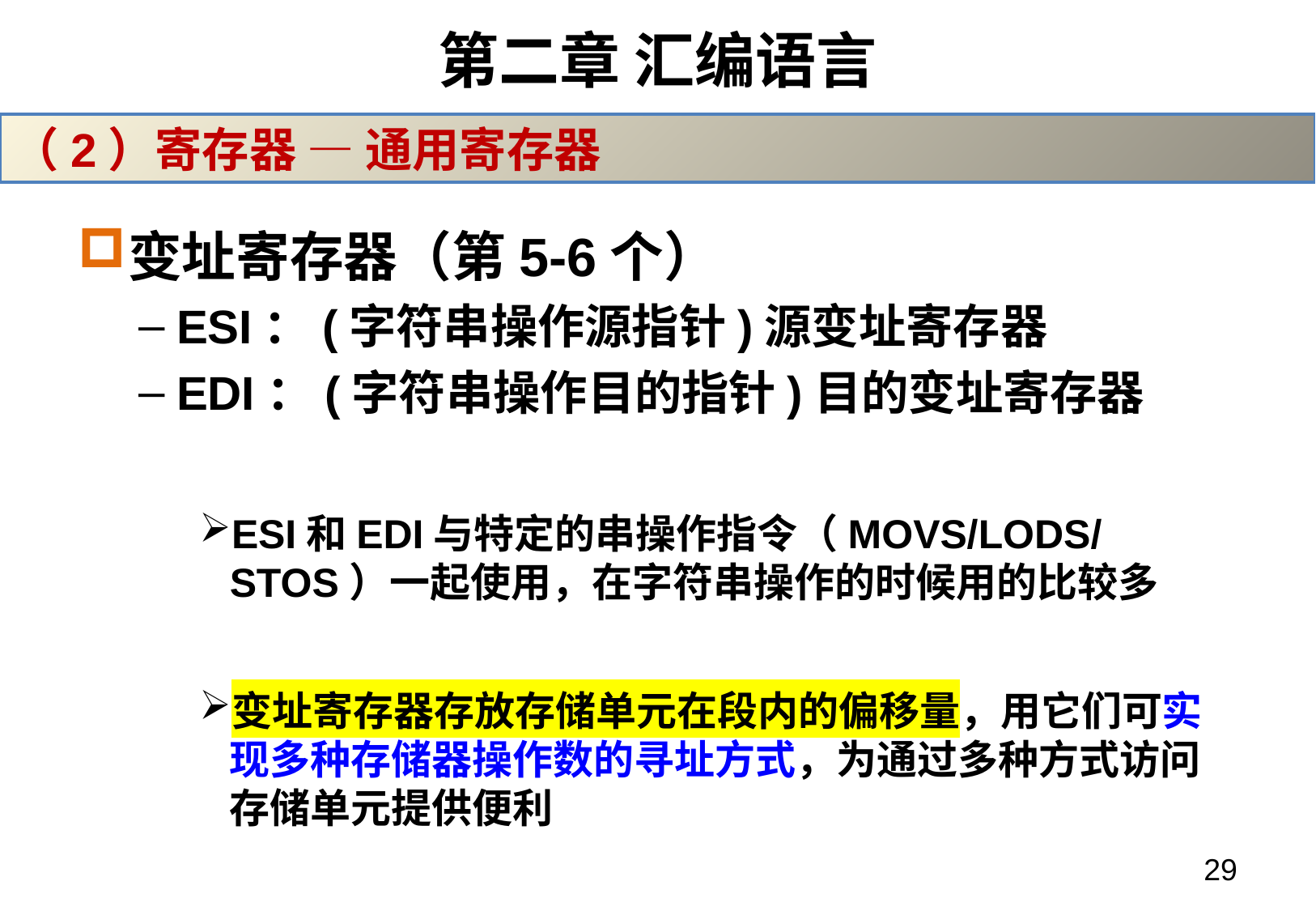

# 第二章 汇编语言
（2）寄存器 — 通用寄存器
变址寄存器（第5-6个）
ESI：(字符串操作源指针)源变址寄存器
EDI：(字符串操作目的指针)目的变址寄存器

ESI和EDI与特定的串操作指令（MOVS/LODS/STOS）一起使用，在字符串操作的时候用的比较多

变址寄存器存放存储单元在段内的偏移量，用它们可实现多种存储器操作数的寻址方式，为通过多种方式访问存储单元提供便利
29